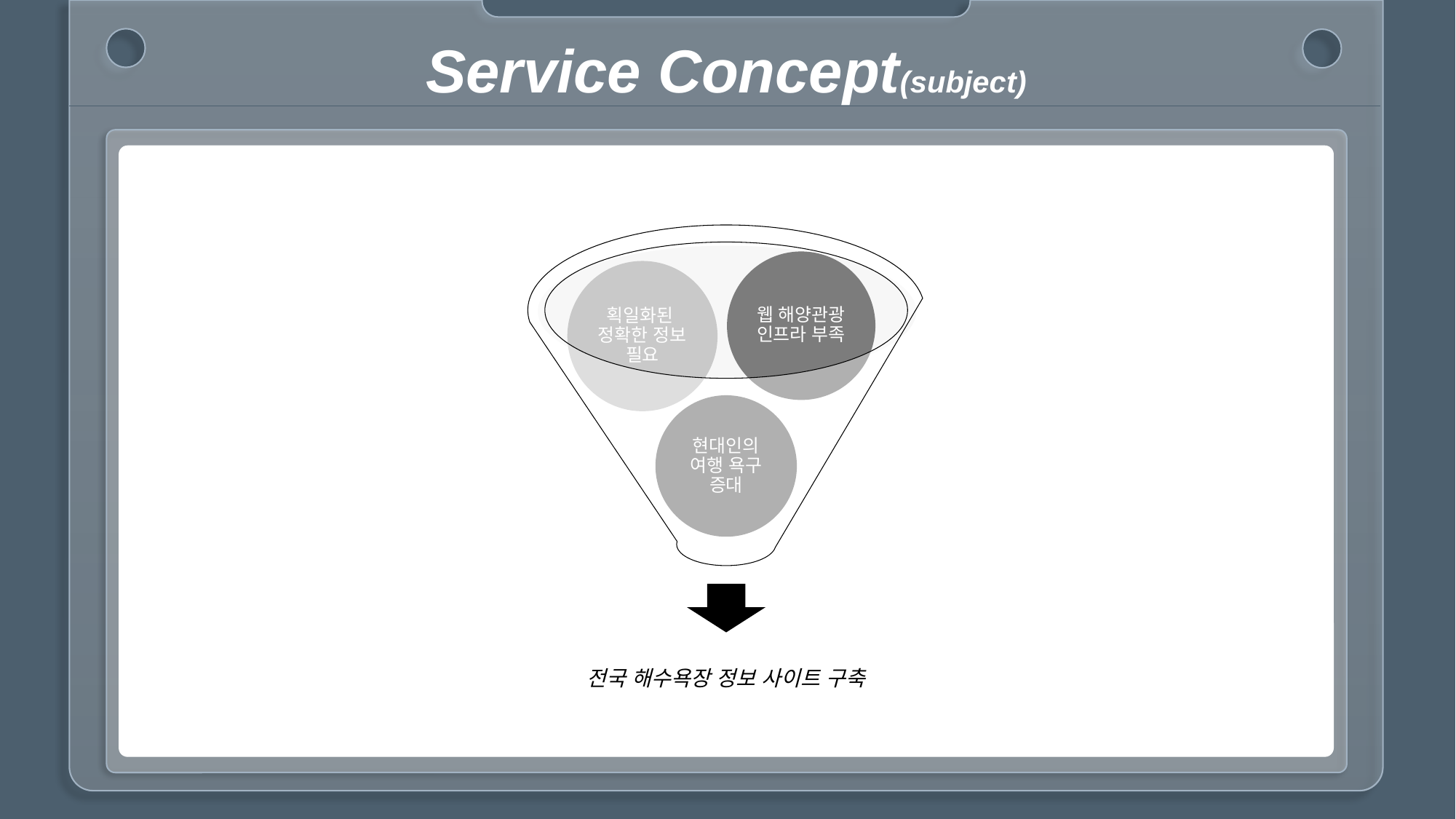

Service Concept(subject)

전국 해수욕장 정보 사이트 구축
현대인의 여행 욕구 증대
획일화된  정확한 정보 필요
웹 해양관광 인프라 부족